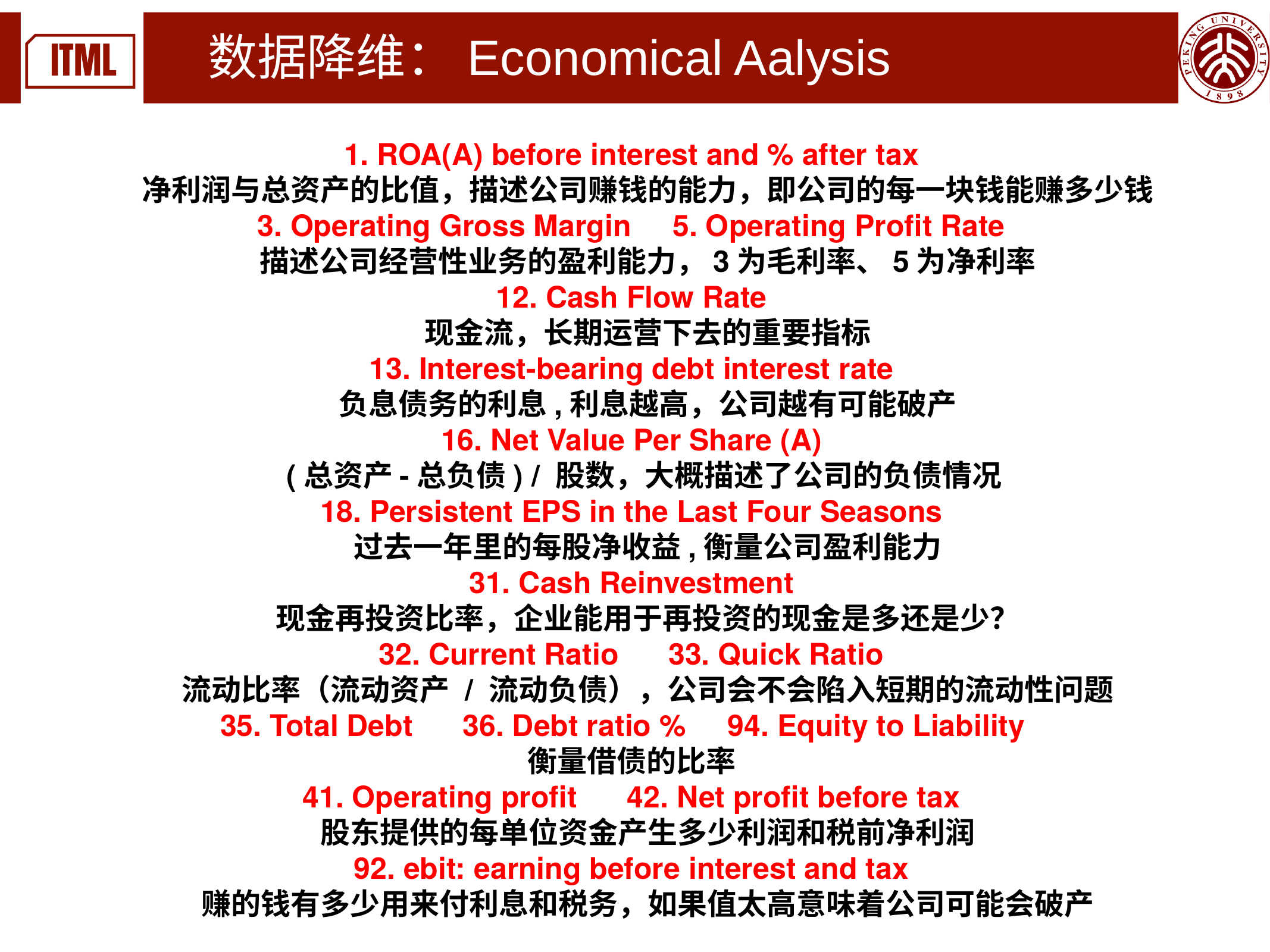

# 数据降维：Economical Aalysis
1. ROA(A) before interest and % after tax
   净利润与总资产的比值，描述公司赚钱的能力，即公司的每一块钱能赚多少钱
3. Operating Gross Margin     5. Operating Profit Rate
   描述公司经营性业务的盈利能力，3为毛利率、5为净利率
12. Cash Flow Rate
   现金流，长期运营下去的重要指标
13. Interest-bearing debt interest rate
   负息债务的利息,利息越高，公司越有可能破产
16. Net Value Per Share (A)
   (总资产-总负债) / 股数，大概描述了公司的负债情况
18. Persistent EPS in the Last Four Seasons
   过去一年里的每股净收益,衡量公司盈利能力
31. Cash Reinvestment
   现金再投资比率，企业能用于再投资的现金是多还是少？
32. Current Ratio      33. Quick Ratio
   流动比率（流动资产 / 流动负债），公司会不会陷入短期的流动性问题
35. Total Debt      36. Debt ratio %     94. Equity to Liability
衡量借债的比率
41. Operating profit      42. Net profit before tax
   股东提供的每单位资金产生多少利润和税前净利润
92. ebit: earning before interest and tax
   赚的钱有多少用来付利息和税务，如果值太高意味着公司可能会破产